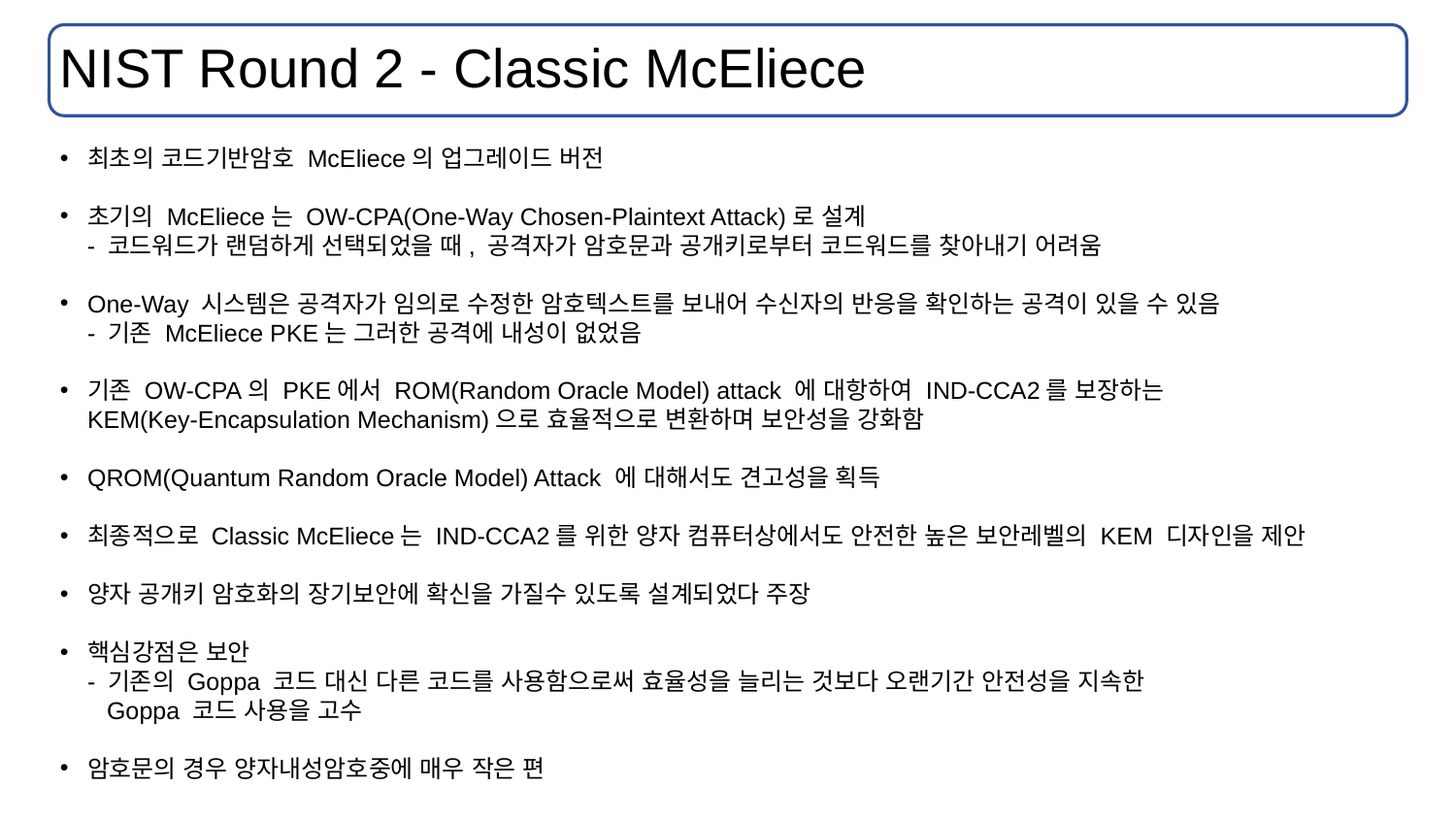

# NIST Round 2 - Classic McEliece
최초의 코드기반암호 McEliece의 업그레이드 버전
초기의 McEliece는 OW-CPA(One-Way Chosen-Plaintext Attack)로 설계
    - 코드워드가 랜덤하게 선택되었을 때, 공격자가 암호문과 공개키로부터 코드워드를 찾아내기 어려움
One-Way 시스템은 공격자가 임의로 수정한 암호텍스트를 보내어 수신자의 반응을 확인하는 공격이 있을 수 있음
- 기존 McEliece PKE는 그러한 공격에 내성이 없었음

기존 OW-CPA의 PKE에서 ROM(Random Oracle Model) attack 에 대항하여 IND-CCA2를 보장하는
KEM(Key-Encapsulation Mechanism)으로 효율적으로 변환하며 보안성을 강화함

QROM(Quantum Random Oracle Model) Attack 에 대해서도 견고성을 획득

최종적으로 Classic McEliece는 IND-CCA2를 위한 양자 컴퓨터상에서도 안전한 높은 보안레벨의 KEM 디자인을 제안

양자 공개키 암호화의 장기보안에 확신을 가질수 있도록 설계되었다 주장

핵심강점은 보안
- 기존의 Goppa 코드 대신 다른 코드를 사용함으로써 효율성을 늘리는 것보다 오랜기간 안전성을 지속한
  Goppa 코드 사용을 고수

암호문의 경우 양자내성암호중에 매우 작은 편